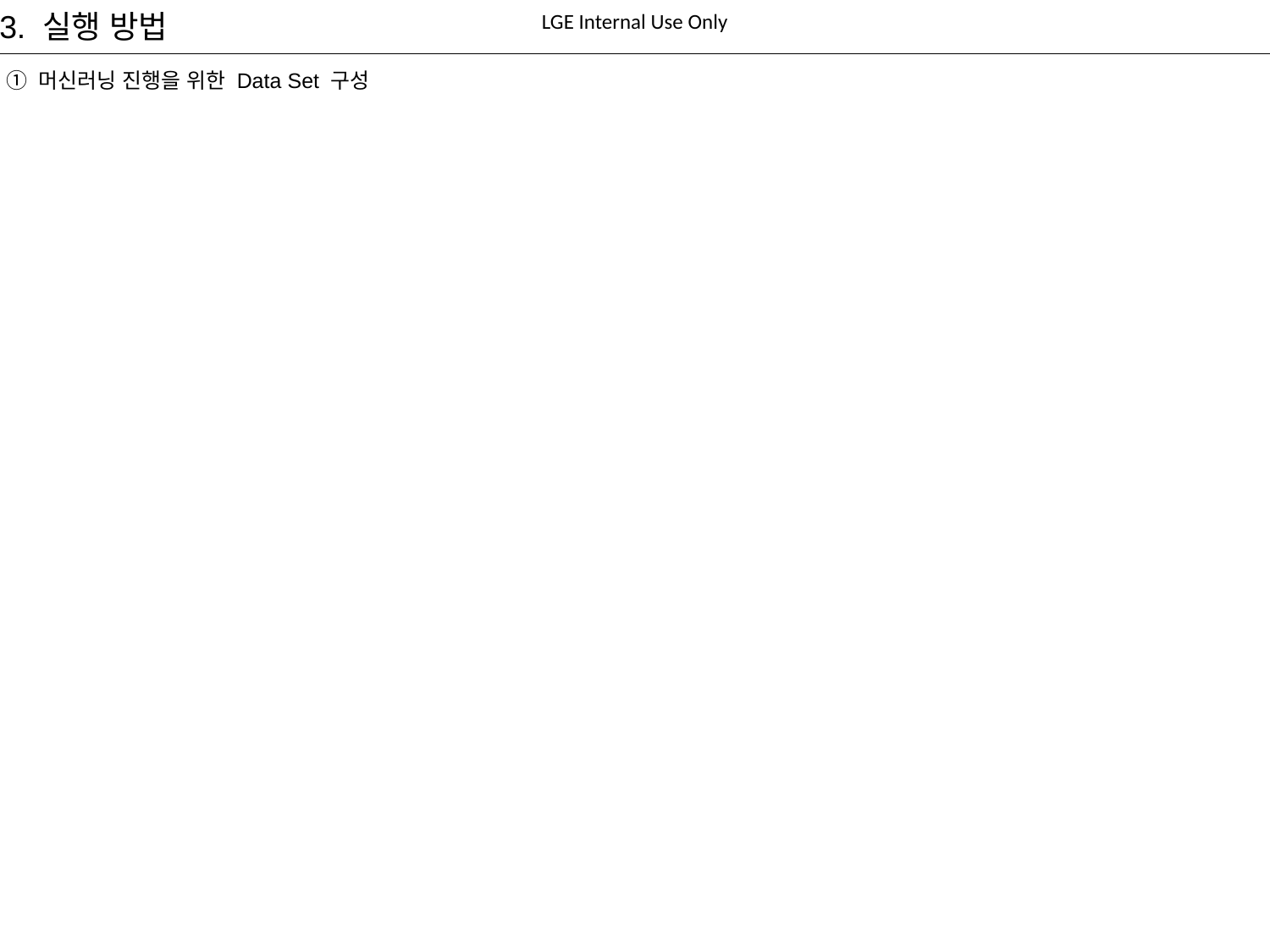

3. 실행 방법
① 머신러닝 진행을 위한 Data Set 구성